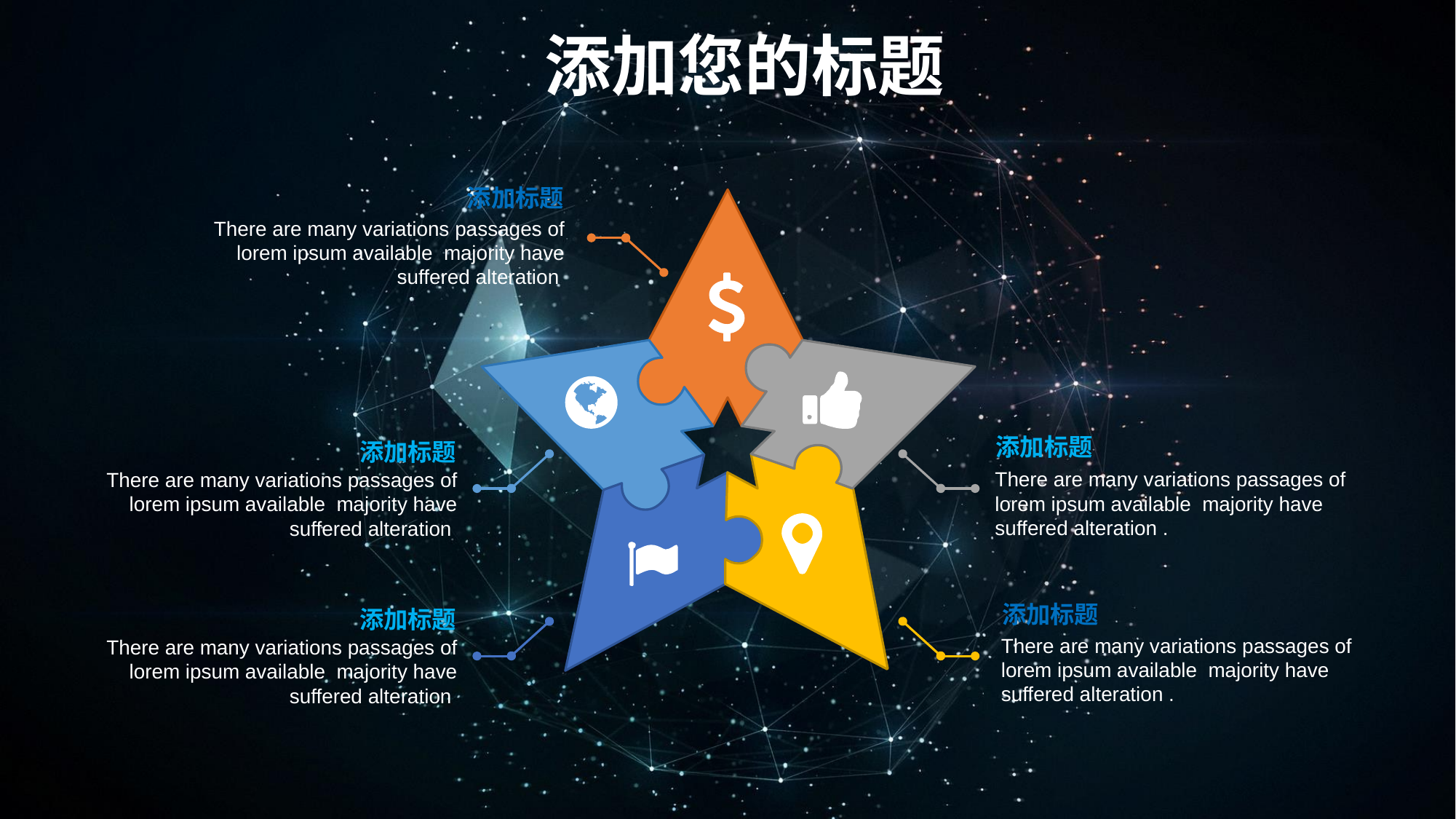

添加您的标题
添加标题
There are many variations passages of lorem ipsum available  majority have suffered alteration

添加标题
There are many variations passages of lorem ipsum available  majority have suffered alteration .
添加标题
There are many variations passages of lorem ipsum available  majority have suffered alteration

添加标题
There are many variations passages of lorem ipsum available  majority have suffered alteration .
添加标题
There are many variations passages of lorem ipsum available  majority have suffered alteration
47